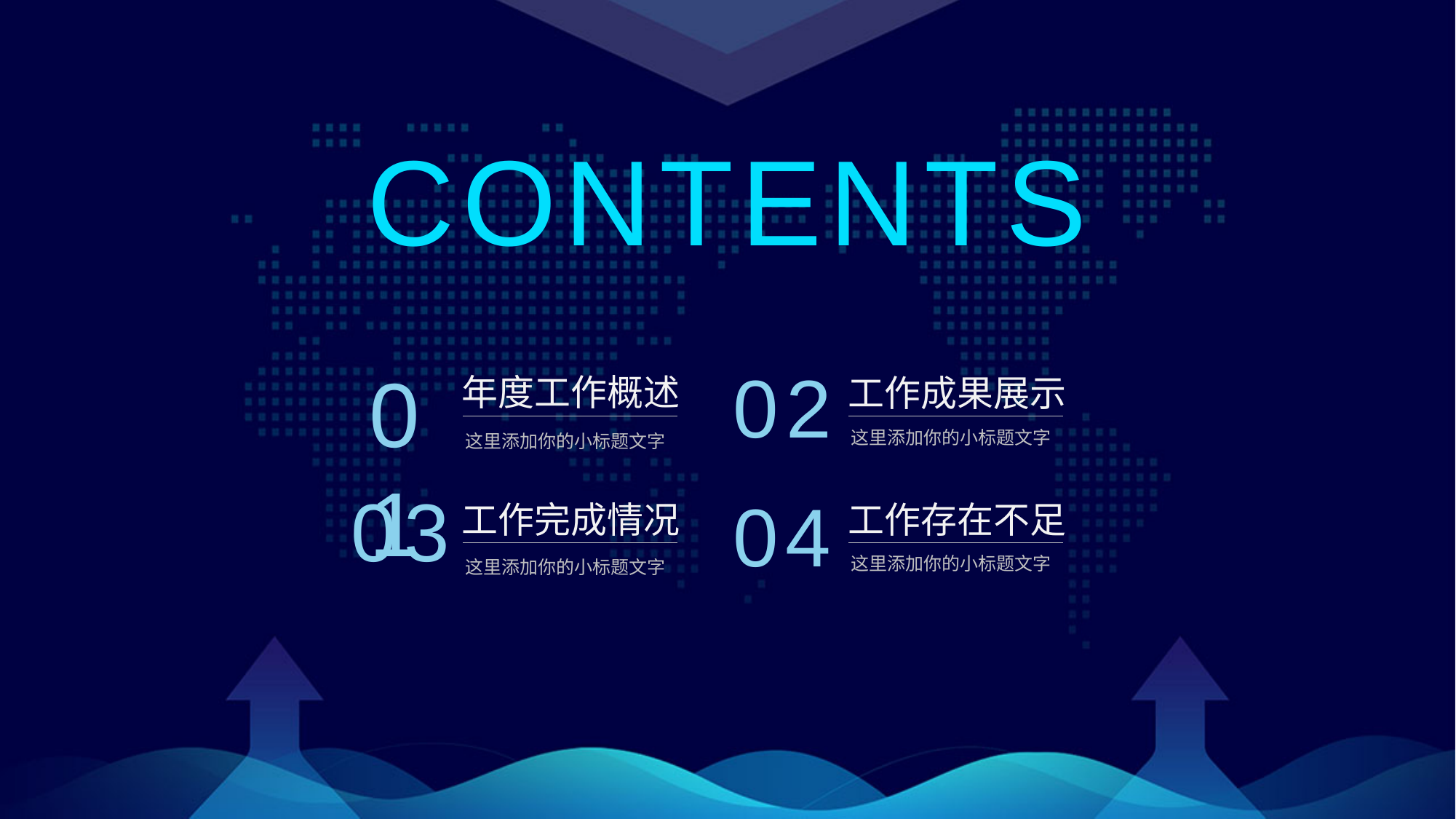

CONTENTS
01
02
年度工作概述
工作成果展示
这里添加你的小标题文字
这里添加你的小标题文字
03
04
工作完成情况
工作存在不足
这里添加你的小标题文字
这里添加你的小标题文字
延迟符